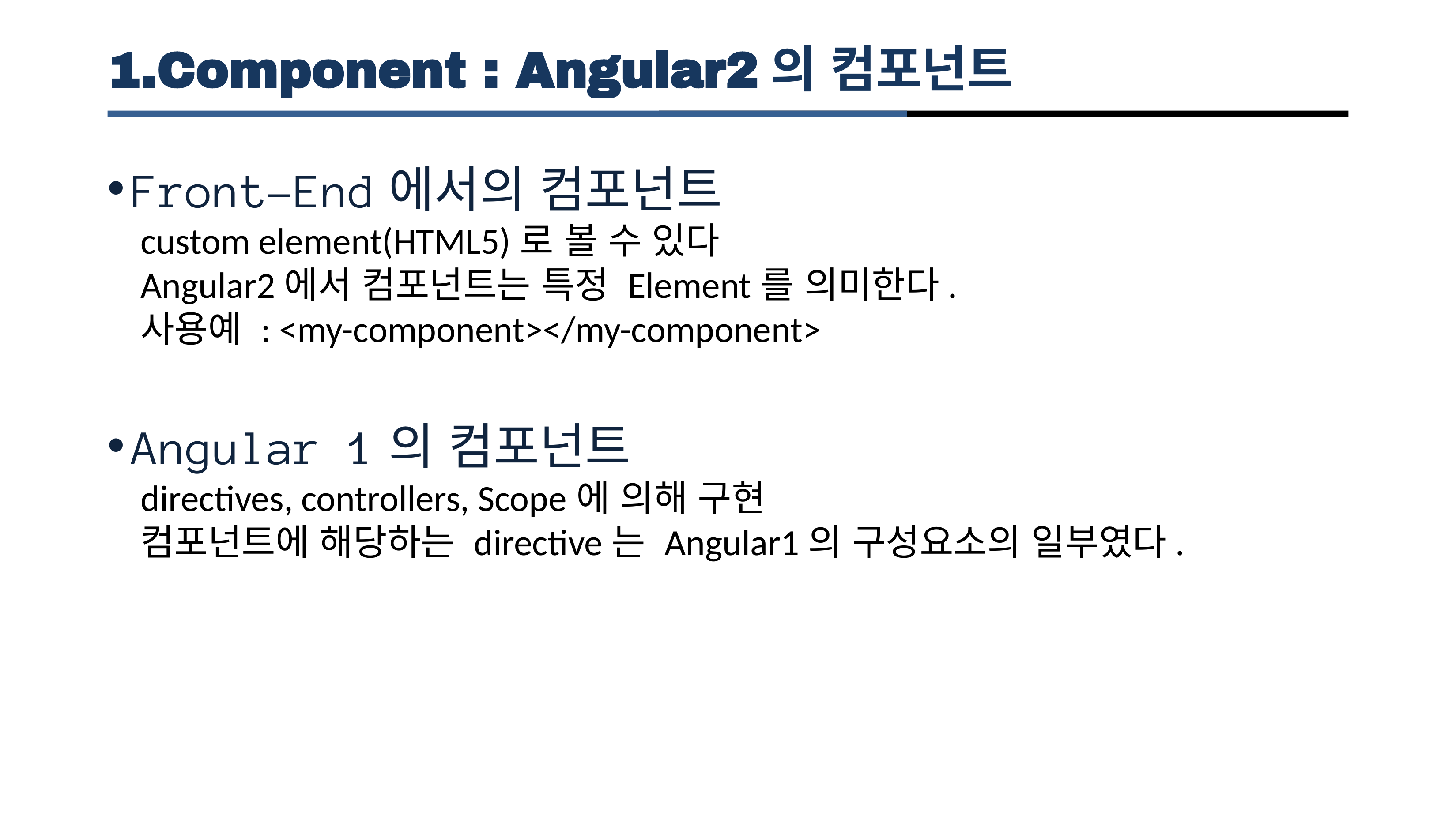

# 1.Component : Angular2의 컴포넌트
Front-End에서의 컴포넌트
custom element(HTML5)로 볼 수 있다
Angular2에서 컴포넌트는 특정 Element를 의미한다.
사용예 : <my-component></my-component>

Angular 1의 컴포넌트
directives, controllers, Scope에 의해 구현
컴포넌트에 해당하는 directive는 Angular1의 구성요소의 일부였다.